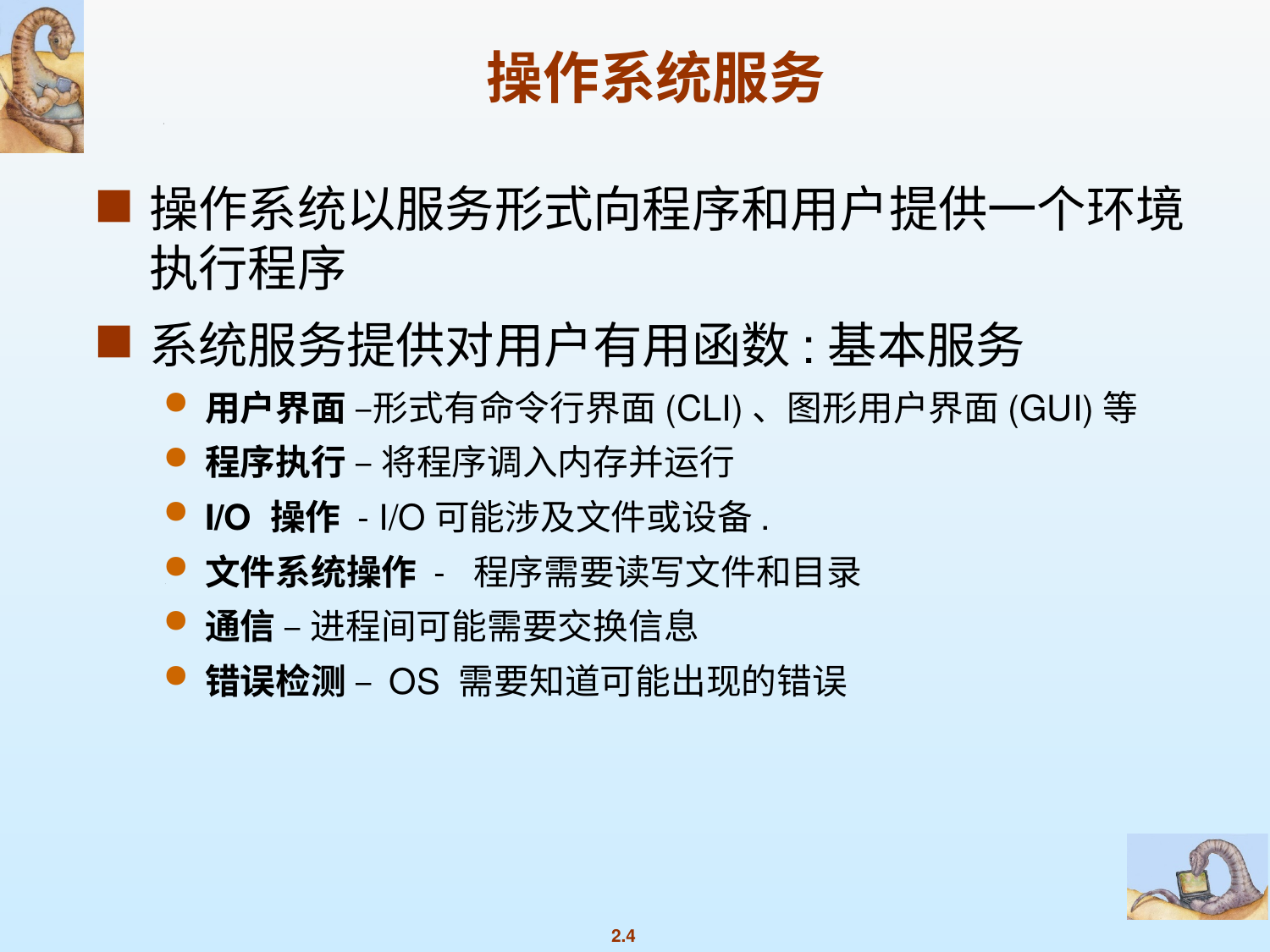

# 操作系统服务
操作系统以服务形式向程序和用户提供一个环境执行程序
系统服务提供对用户有用函数:基本服务
用户界面 –形式有命令行界面(CLI)、图形用户界面(GUI)等
程序执行 – 将程序调入内存并运行
I/O 操作 - I/O可能涉及文件或设备.
文件系统操作 -  程序需要读写文件和目录
通信 – 进程间可能需要交换信息
错误检测 – OS 需要知道可能出现的错误